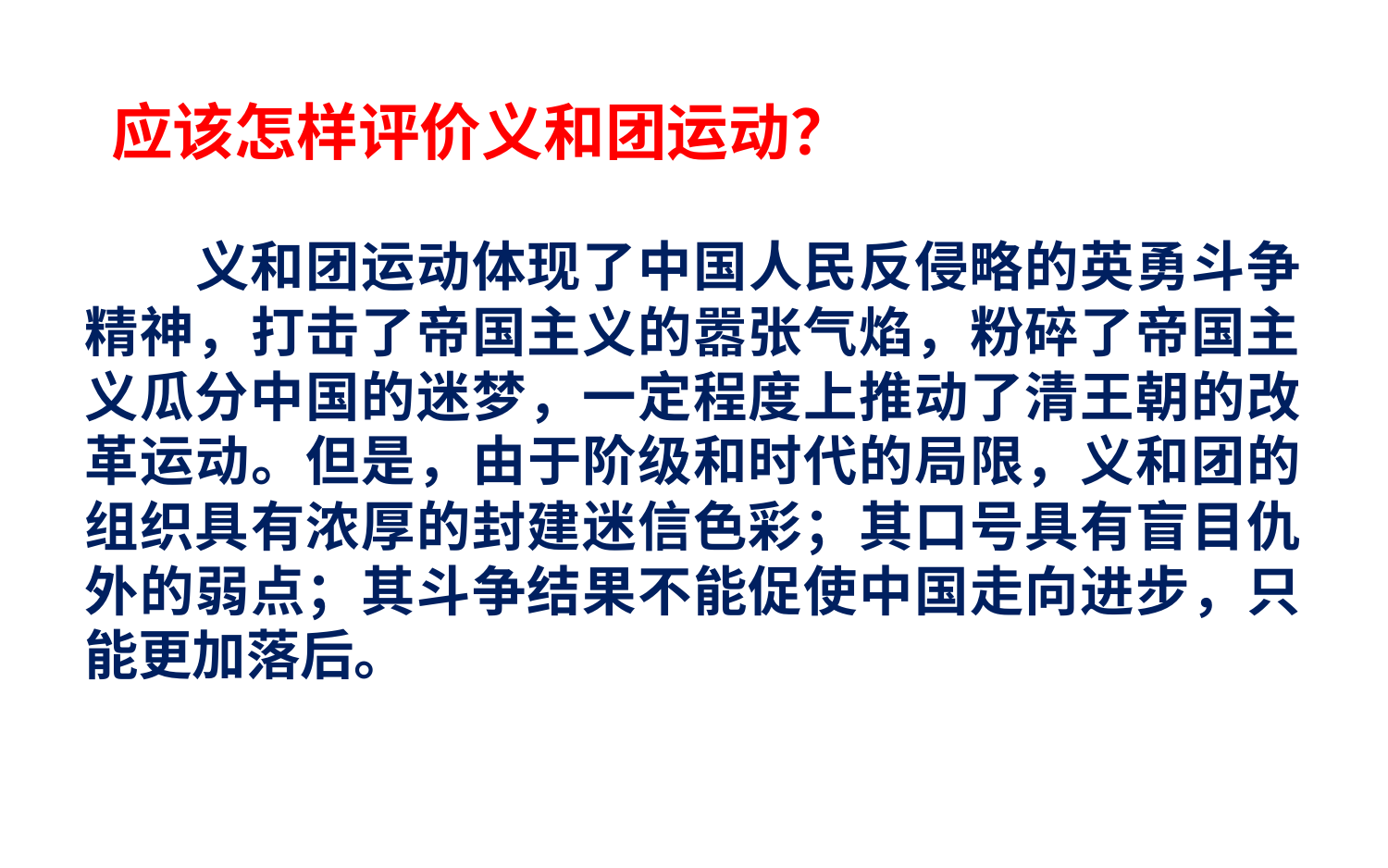

应该怎样评价义和团运动？
       义和团运动体现了中国人民反侵略的英勇斗争精神，打击了帝国主义的嚣张气焰，粉碎了帝国主义瓜分中国的迷梦，一定程度上推动了清王朝的改革运动。但是，由于阶级和时代的局限，义和团的组织具有浓厚的封建迷信色彩；其口号具有盲目仇外的弱点；其斗争结果不能促使中国走向进步，只能更加落后。